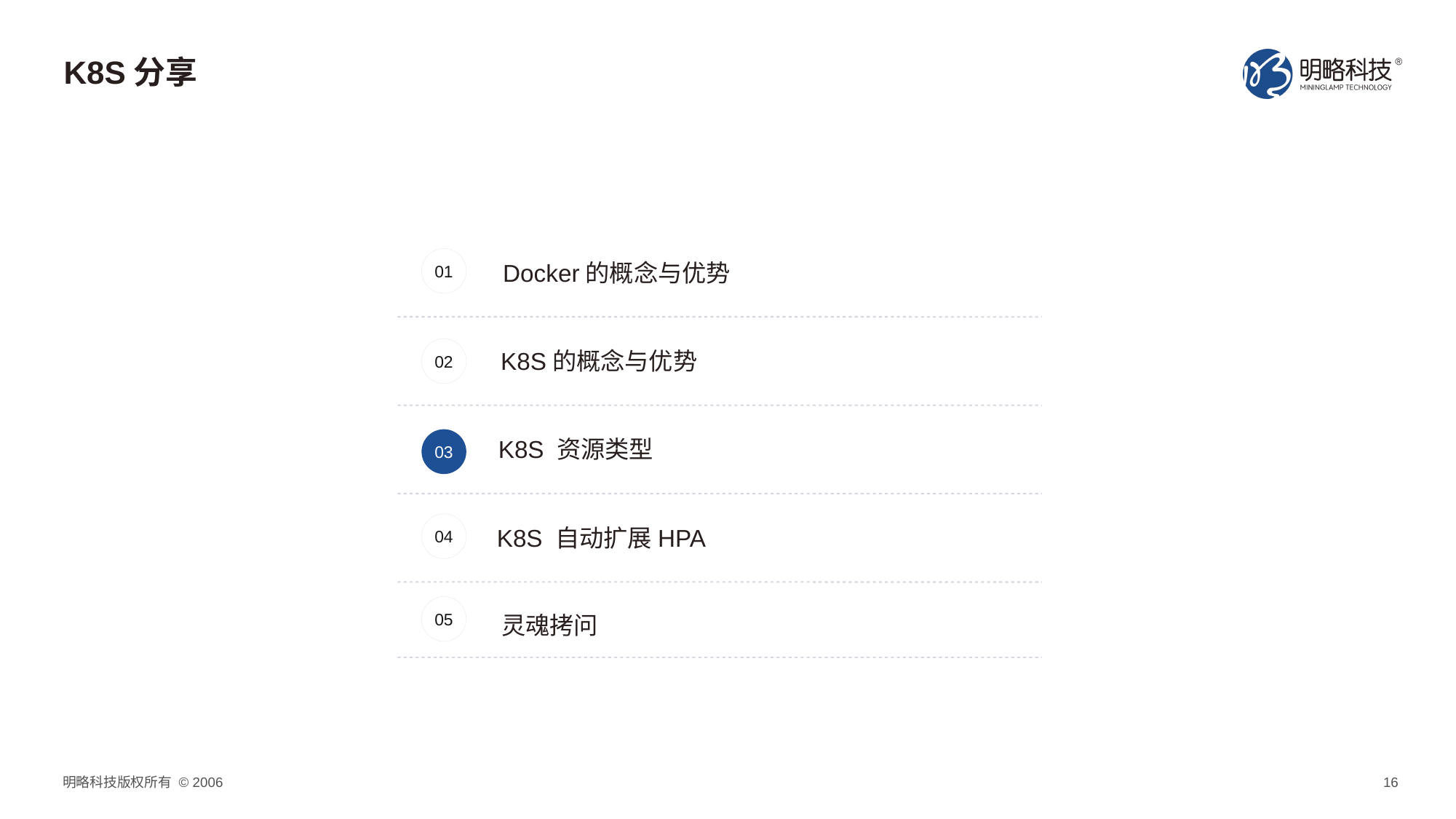

# K8S分享
01
Docker的概念与优势

02
K8S的概念与优势

K8S 资源类型
03

04
K8S 自动扩展HPA

05
灵魂拷问

16